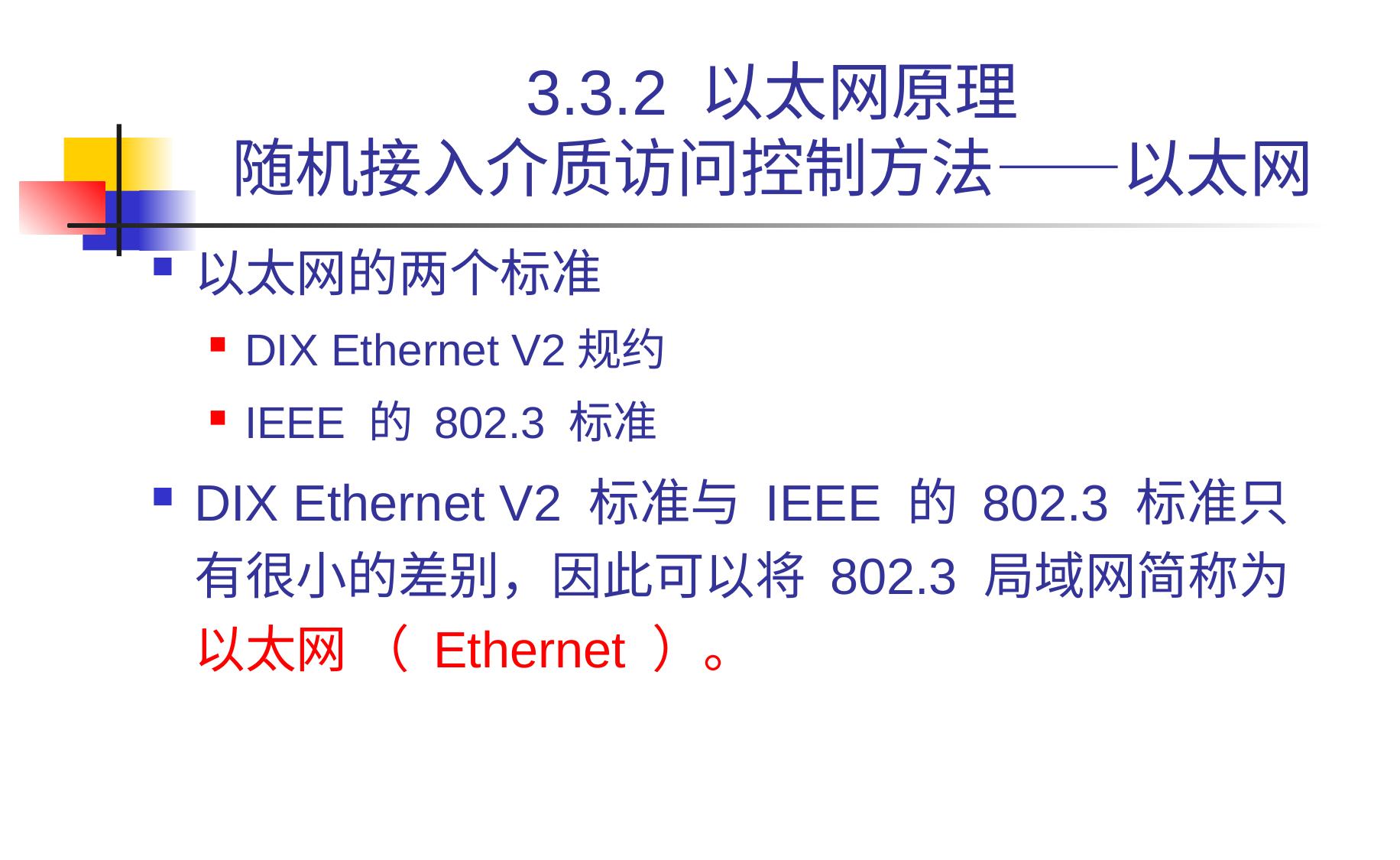

# 3.3.2 以太网原理 随机接入介质访问控制方法——以太网
以太网的两个标准
DIX Ethernet V2规约
IEEE 的 802.3 标准
DIX Ethernet V2 标准与 IEEE 的 802.3 标准只有很小的差别，因此可以将 802.3 局域网简称为以太网 （ Ethernet ）。